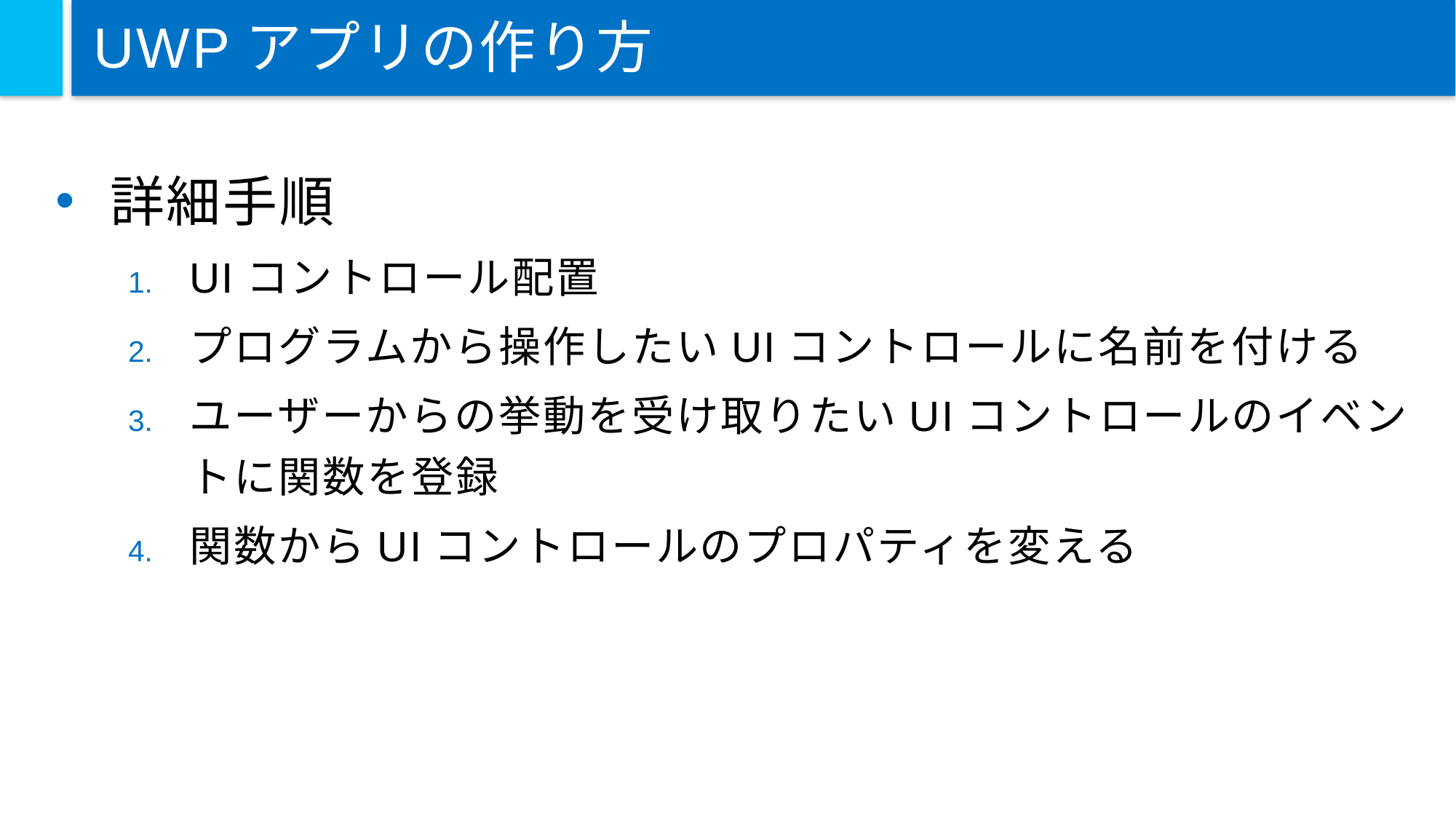

# UWPアプリの作り方
詳細手順
UIコントロール配置
プログラムから操作したいUIコントロールに名前を付ける
ユーザーからの挙動を受け取りたいUIコントロールのイベントに関数を登録
関数からUIコントロールのプロパティを変える